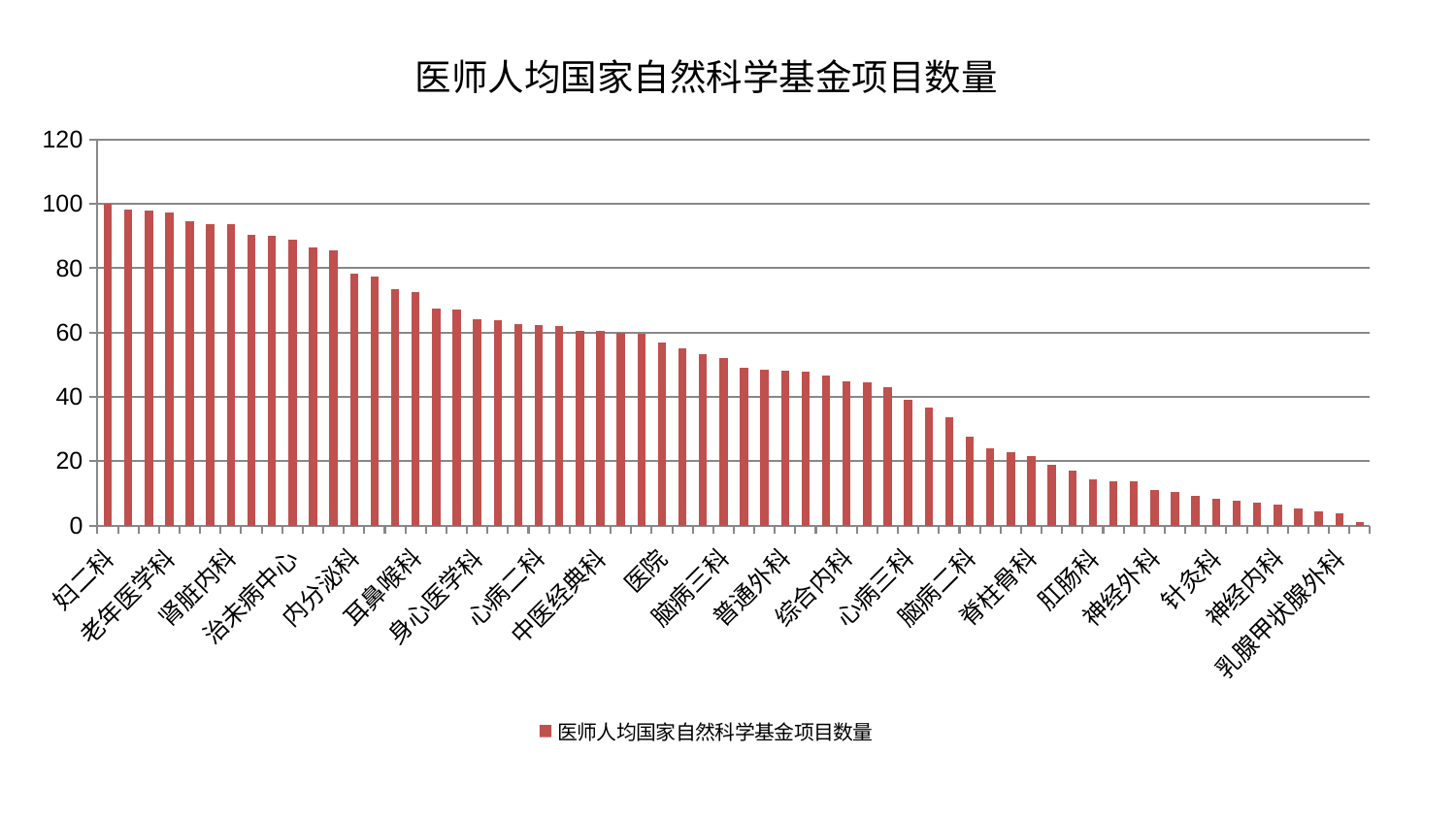

### Chart: 医师人均国家自然科学基金项目数量

| Category | 医师人均国家自然科学基金项目数量 |
|---|---|
| 妇二科 | 100.0 |
| 肝病科 | 98.26301796028201 |
| 肿瘤内科 | 98.06977391601241 |
| 老年医学科 | 97.40391883203428 |
| 心病四科 | 94.7427428852018 |
| 关节骨科 | 93.80019017377468 |
| 肾脏内科 | 93.61566759110495 |
| 产科 | 90.30501262058559 |
| 周围血管科 | 90.09439538877834 |
| 治未病中心 | 88.89539520298584 |
| 东区肾病科 | 86.39591074193406 |
| 消化内科 | 85.7022202846306 |
| 内分泌科 | 78.23045088126518 |
| 脑病一科 | 77.5406703025988 |
| 东区重症医学科 | 73.59585930140435 |
| 耳鼻喉科 | 72.72189154045881 |
| 眼科 | 67.54370196998555 |
| 中医外治中心 | 67.27147770967021 |
| 身心医学科 | 64.02296285798482 |
| 妇科妇二科合并 | 63.74249209729461 |
| 脾胃病科 | 62.74605657846473 |
| 心病二科 | 62.456660193032874 |
| 美容皮肤科 | 61.87767884858717 |
| 心病一科 | 60.44162932780257 |
| 中医经典科 | 60.40983433544046 |
| 呼吸内科 | 60.044280226844116 |
| 运动损伤骨科 | 59.51041388094484 |
| 医院 | 56.90937629779359 |
| 泌尿外科 | 55.17041392707305 |
| 显微骨科 | 53.21739949413069 |
| 脑病三科 | 52.01501176005168 |
| 皮肤科 | 49.03070790174404 |
| 骨科 | 48.42795351103132 |
| 普通外科 | 48.25307339387255 |
| 重症医学科 | 47.843884108186906 |
| 微创骨科 | 46.755874297285004 |
| 综合内科 | 44.910633366664996 |
| 小儿骨科 | 44.58148699905681 |
| 小儿推拿科 | 43.1521166706383 |
| 心病三科 | 39.08079580843438 |
| 妇科 | 36.7726783769689 |
| 创伤骨科 | 33.77410253726834 |
| 脑病二科 | 27.692419360804053 |
| 肝胆外科 | 24.066183795124175 |
| 血液科 | 22.84694377192428 |
| 脊柱骨科 | 21.55585000123097 |
| 风湿病科 | 18.946110821415466 |
| 推拿科 | 16.976391139959148 |
| 肛肠科 | 14.351911687644327 |
| 胸外科 | 13.83777941046653 |
| 儿科 | 13.66265302456104 |
| 神经外科 | 10.988348816365738 |
| 肾病科 | 10.304740447086028 |
| 康复科 | 9.30563284316974 |
| 针灸科 | 8.15648204514572 |
| 口腔科 | 7.6809195833336945 |
| 西区重症医学科 | 7.048887752816382 |
| 神经内科 | 6.359757736403805 |
| 男科 | 5.166855704786067 |
| 脾胃科消化科合并 | 4.447962476184565 |
| 乳腺甲状腺外科 | 3.8711165405316055 |
| 心血管内科 | 1.0606463090321814 |
47